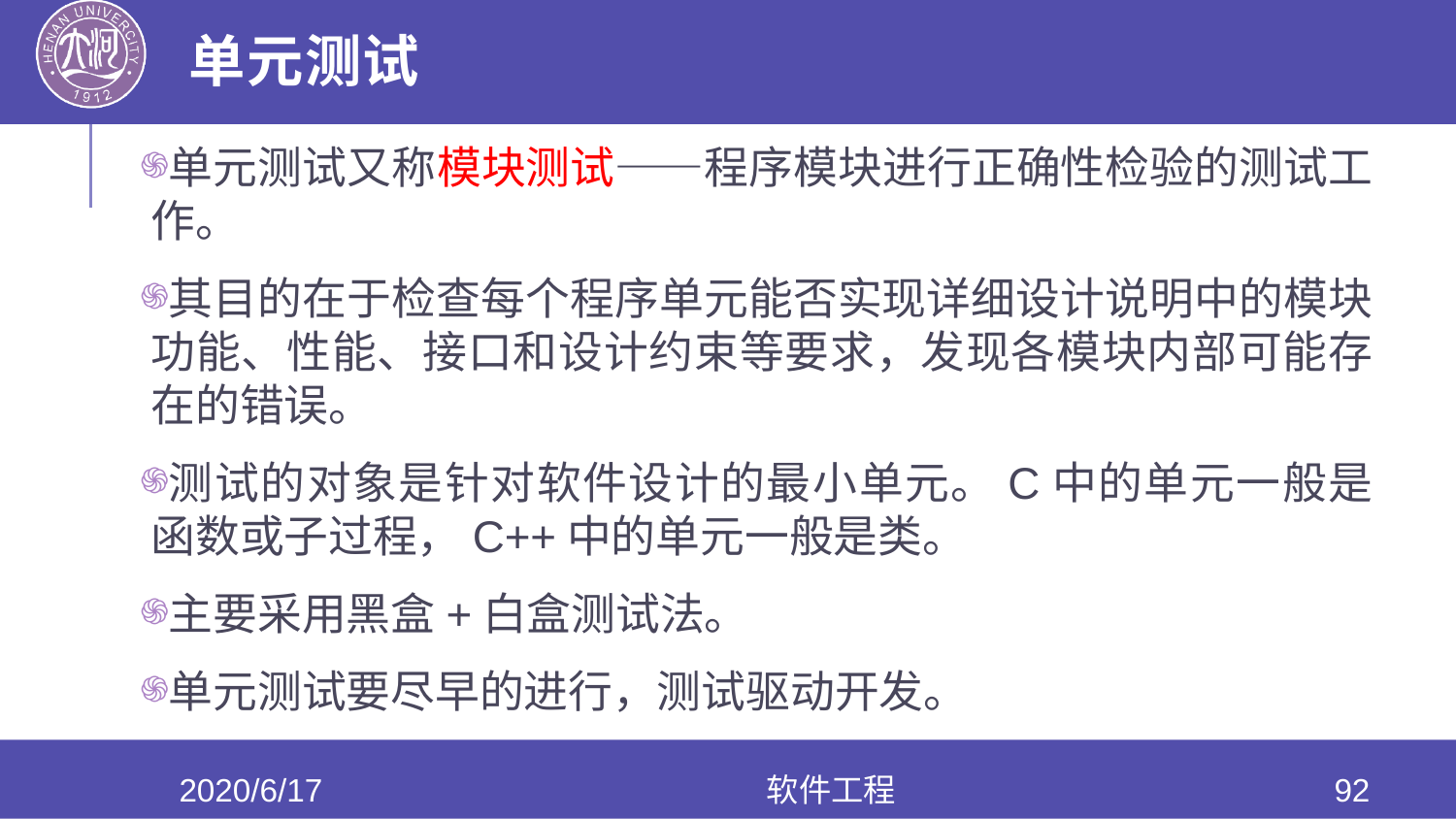

# 单元测试
单元测试又称模块测试——程序模块进行正确性检验的测试工作。
其目的在于检查每个程序单元能否实现详细设计说明中的模块功能、性能、接口和设计约束等要求，发现各模块内部可能存在的错误。
测试的对象是针对软件设计的最小单元。C中的单元一般是函数或子过程，C++中的单元一般是类。
主要采用黑盒+白盒测试法。
单元测试要尽早的进行，测试驱动开发。
2020/6/17
软件工程
92